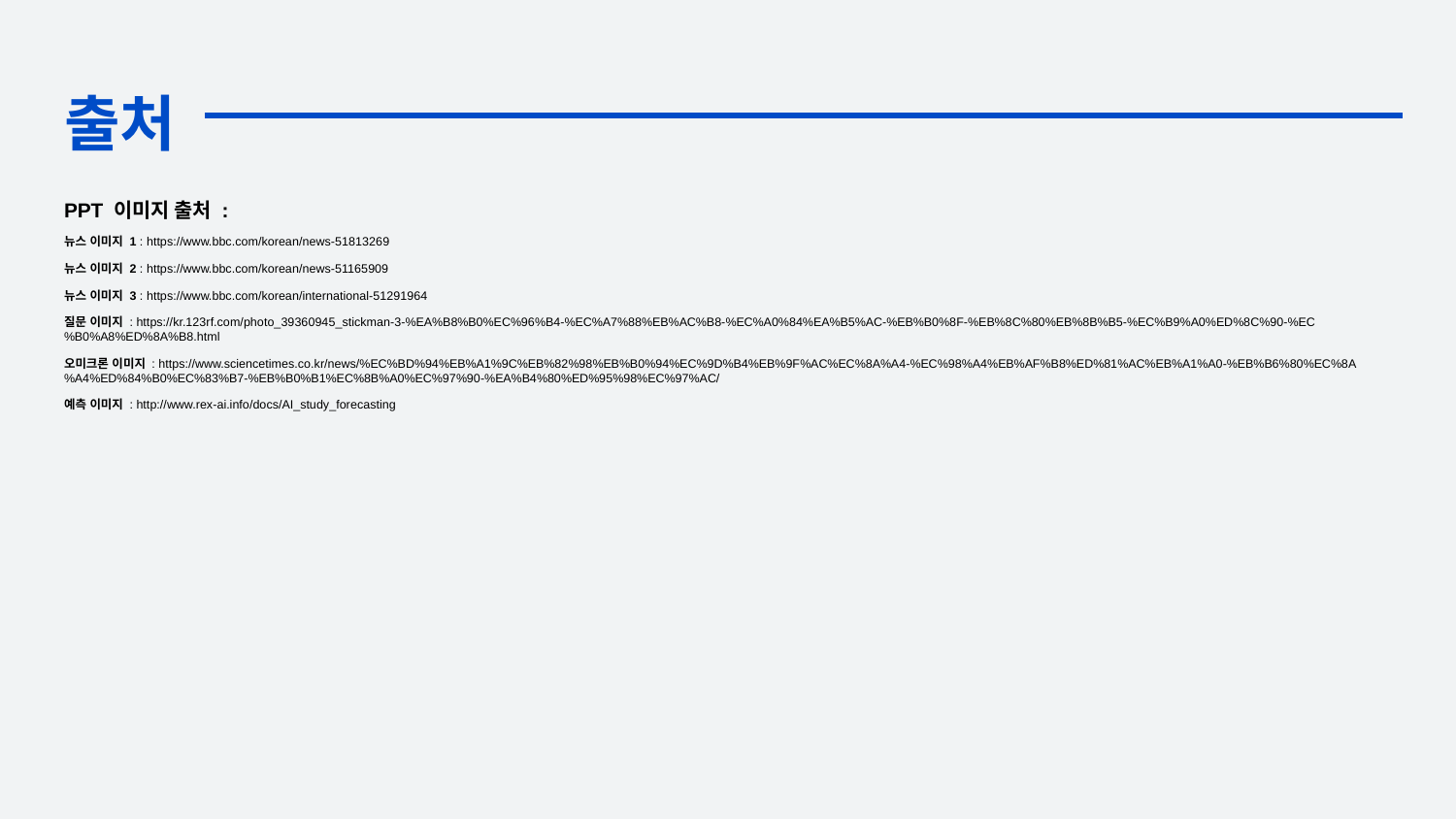

# 출처
PPT 이미지 출처 :
뉴스 이미지 1 : https://www.bbc.com/korean/news-51813269
뉴스 이미지 2 : https://www.bbc.com/korean/news-51165909
뉴스 이미지 3 : https://www.bbc.com/korean/international-51291964
질문 이미지 : https://kr.123rf.com/photo_39360945_stickman-3-%EA%B8%B0%EC%96%B4-%EC%A7%88%EB%AC%B8-%EC%A0%84%EA%B5%AC-%EB%B0%8F-%EB%8C%80%EB%8B%B5-%EC%B9%A0%ED%8C%90-%EC%B0%A8%ED%8A%B8.html
오미크론 이미지 : https://www.sciencetimes.co.kr/news/%EC%BD%94%EB%A1%9C%EB%82%98%EB%B0%94%EC%9D%B4%EB%9F%AC%EC%8A%A4-%EC%98%A4%EB%AF%B8%ED%81%AC%EB%A1%A0-%EB%B6%80%EC%8A%A4%ED%84%B0%EC%83%B7-%EB%B0%B1%EC%8B%A0%EC%97%90-%EA%B4%80%ED%95%98%EC%97%AC/
예측 이미지 : http://www.rex-ai.info/docs/AI_study_forecasting